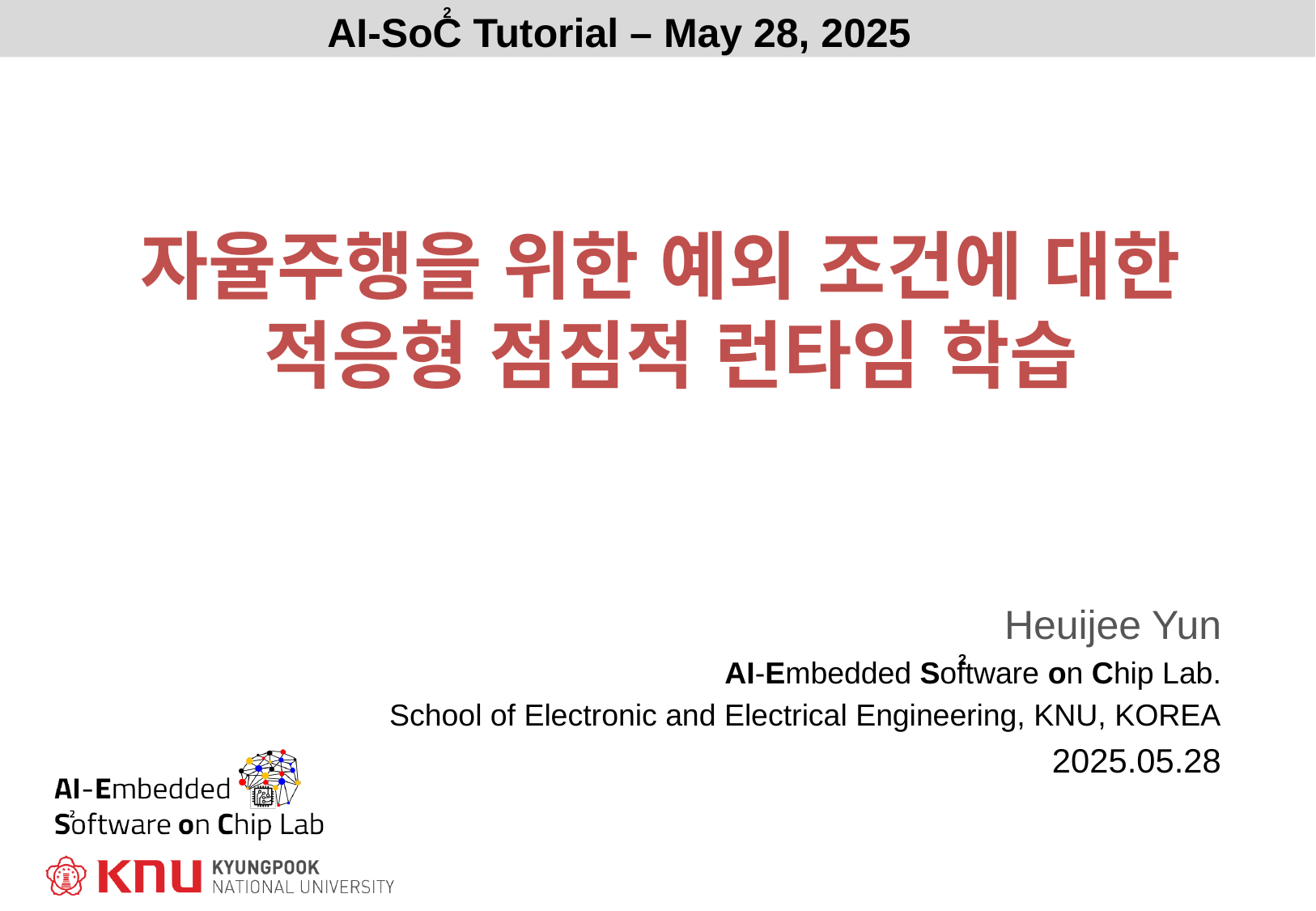

# 자율주행을 위한 예외 조건에 대한 적응형 점짐적 런타임 학습
Heuijee Yun
AI-Embedded Software on Chip Lab.
School of Electronic and Electrical Engineering, KNU, KOREA
2025.05.28
2